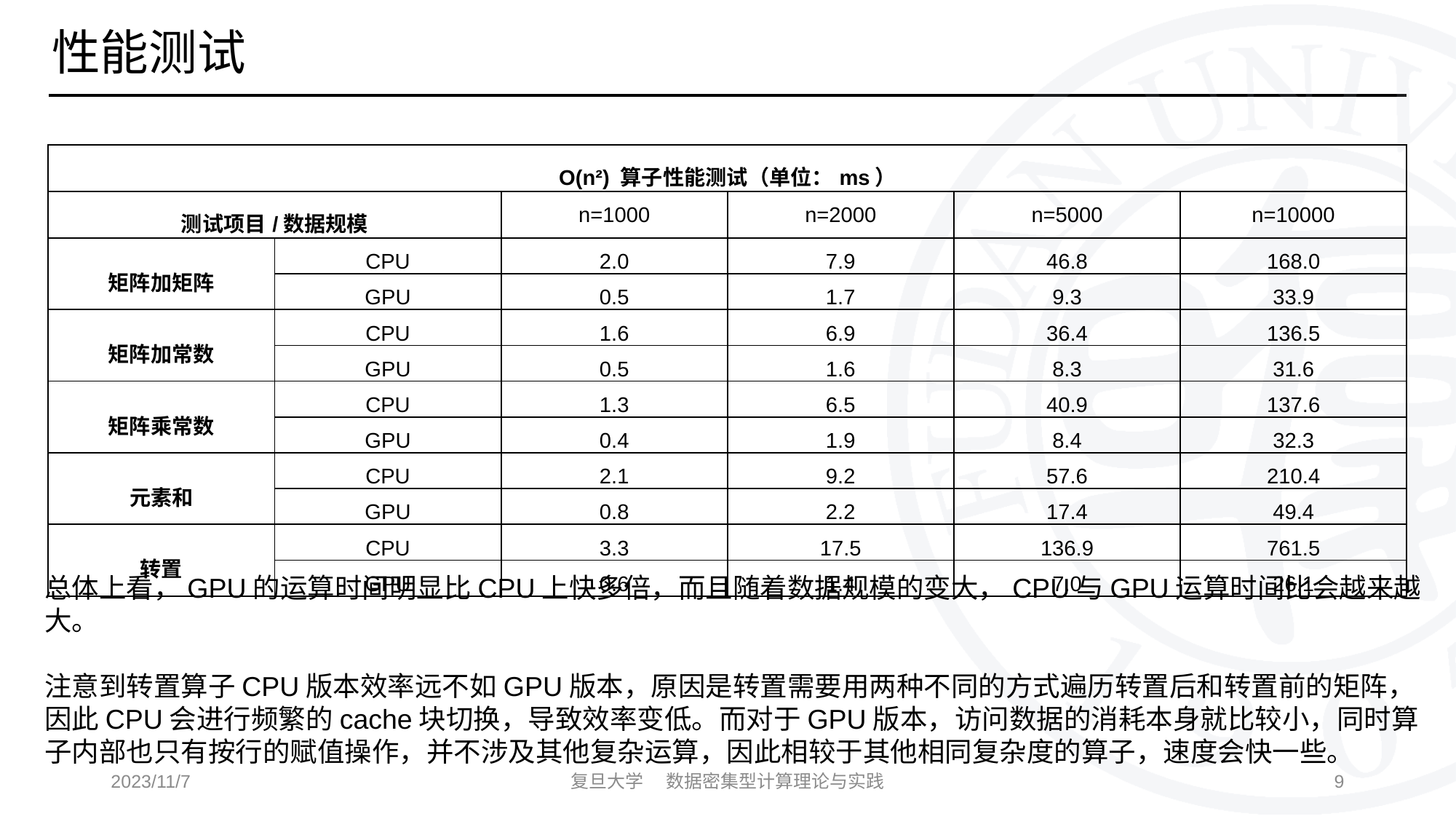

| O(n²) 算子性能测试（单位：ms） |  |  |  |  |  |
| --- | --- | --- | --- | --- | --- |
| 测试项目/数据规模 | 数据规模 | n=1000 | n=2000 | n=5000 | n=10000 |
| 矩阵加矩阵 | CPU | 2.0 | 7.9 | 46.8 | 168.0 |
|  | GPU | 0.5 | 1.7 | 9.3 | 33.9 |
| 矩阵加常数 | CPU | 1.6 | 6.9 | 36.4 | 136.5 |
|  | GPU | 0.5 | 1.6 | 8.3 | 31.6 |
| 矩阵乘常数 | CPU | 1.3 | 6.5 | 40.9 | 137.6 |
|  | GPU | 0.4 | 1.9 | 8.4 | 32.3 |
| 元素和 | CPU | 2.1 | 9.2 | 57.6 | 210.4 |
|  | GPU | 0.8 | 2.2 | 17.4 | 49.4 |
| 转置 | CPU | 3.3 | 17.5 | 136.9 | 761.5 |
|  | GPU | 0.6 | 1.4 | 7.0 | 26.1 |
总体上看，GPU的运算时间明显比CPU上快多倍，而且随着数据规模的变大，CPU与GPU运算时间比会越来越大。

注意到转置算子CPU版本效率远不如GPU版本，原因是转置需要用两种不同的方式遍历转置后和转置前的矩阵，因此CPU会进行频繁的cache块切换，导致效率变低。而对于GPU版本，访问数据的消耗本身就比较小，同时算子内部也只有按行的赋值操作，并不涉及其他复杂运算，因此相较于其他相同复杂度的算子，速度会快一些。
2023/11/7
复旦大学    数据密集型计算理论与实践
9